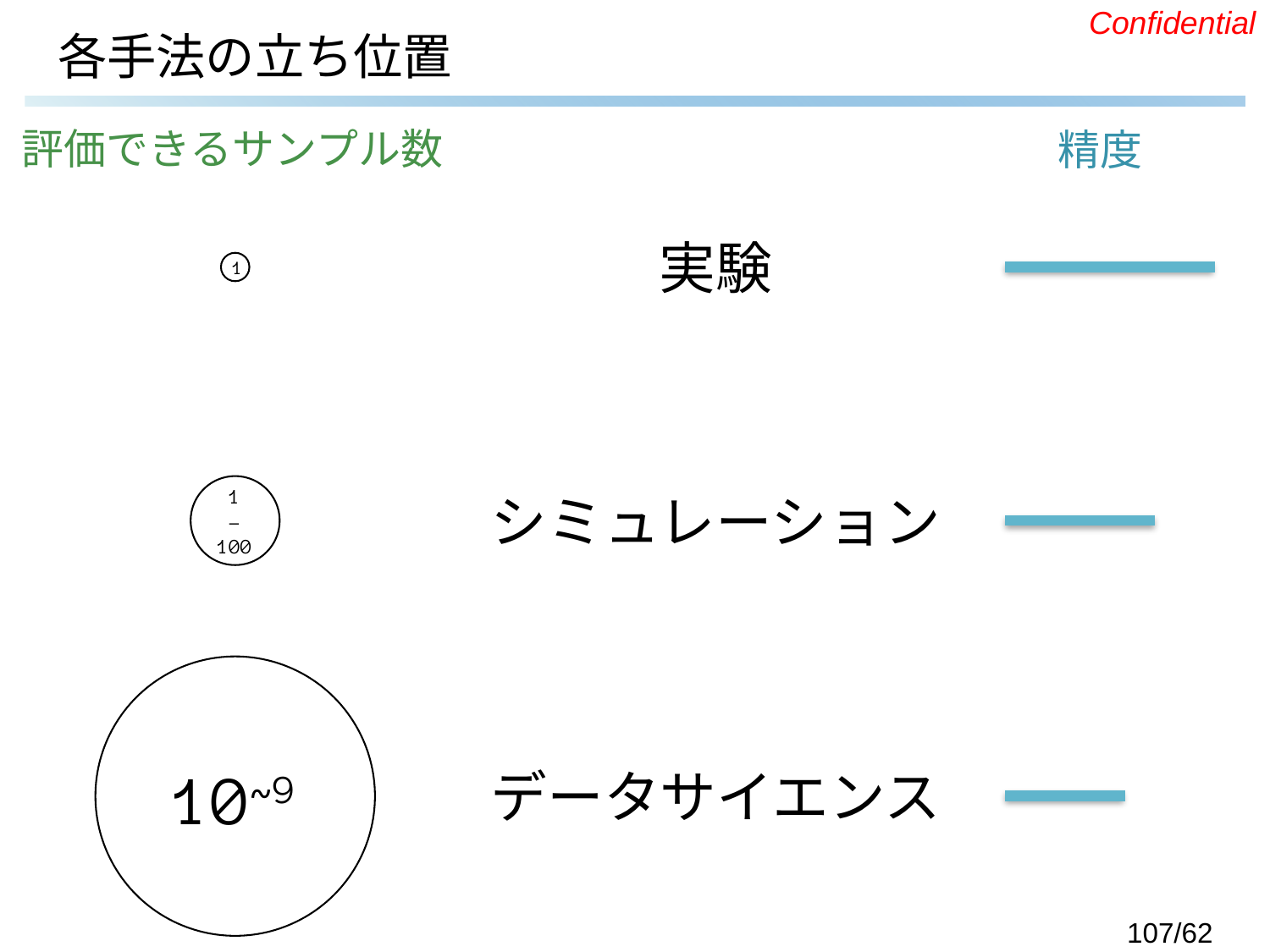

# 各手法の立ち位置
評価できるサンプル数
精度
実験
1
1
-100
シミュレーション
10~9
データサイエンス